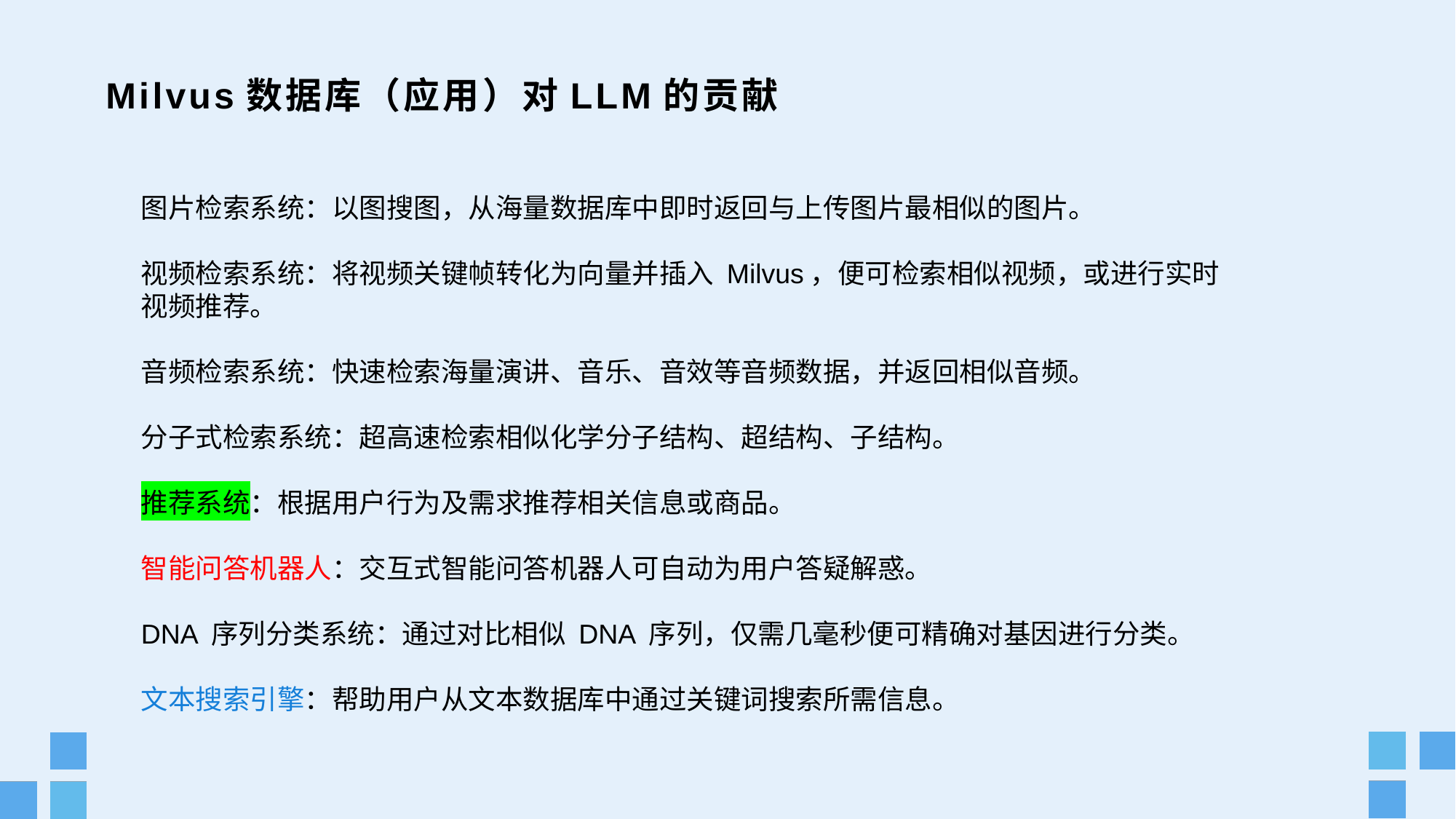

Milvus数据库（应用）对LLM的贡献

图片检索系统：以图搜图，从海量数据库中即时返回与上传图片最相似的图片。

视频检索系统：将视频关键帧转化为向量并插入 Milvus，便可检索相似视频，或进行实时视频推荐。

音频检索系统：快速检索海量演讲、音乐、音效等音频数据，并返回相似音频。

分子式检索系统：超高速检索相似化学分子结构、超结构、子结构。

推荐系统：根据用户行为及需求推荐相关信息或商品。

智能问答机器人：交互式智能问答机器人可自动为用户答疑解惑。

DNA 序列分类系统：通过对比相似 DNA 序列，仅需几毫秒便可精确对基因进行分类。

文本搜索引擎：帮助用户从文本数据库中通过关键词搜索所需信息。